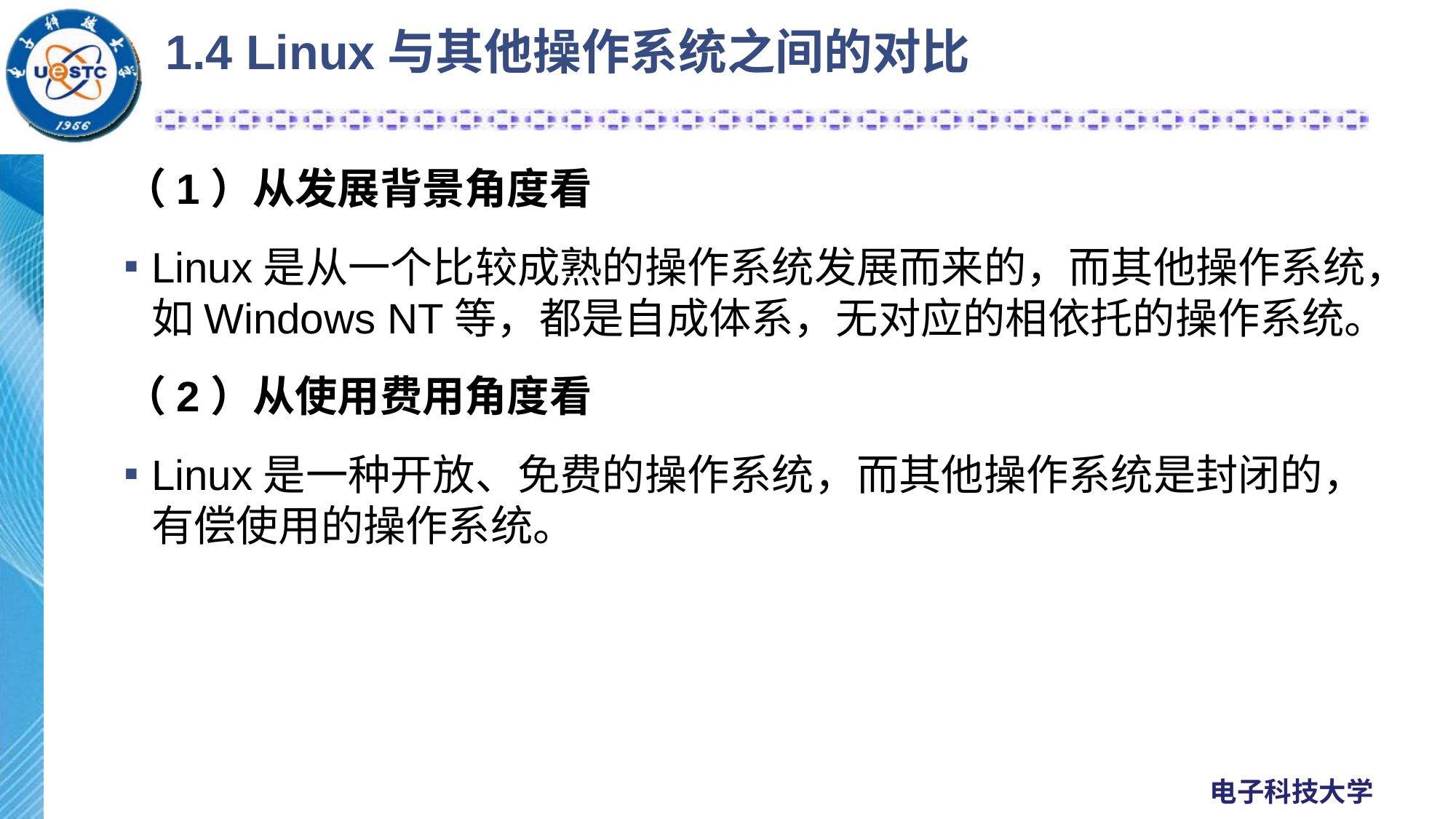

# 1.4 Linux与其他操作系统之间的对比
（1）从发展背景角度看
Linux是从一个比较成熟的操作系统发展而来的，而其他操作系统，如Windows NT等，都是自成体系，无对应的相依托的操作系统。
（2）从使用费用角度看
Linux是一种开放、免费的操作系统，而其他操作系统是封闭的，有偿使用的操作系统。